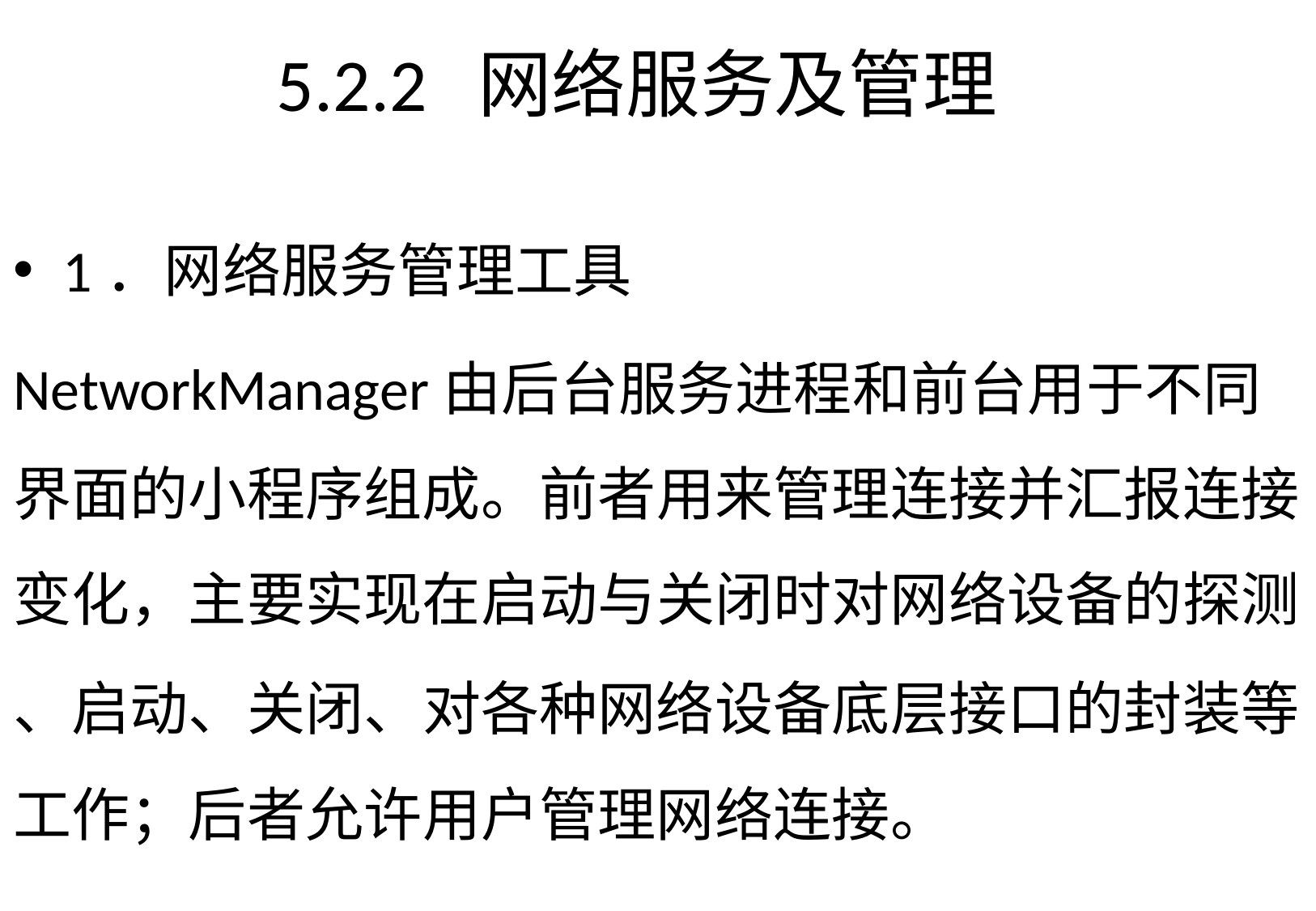

# 5.2.2	网络服务及管理
1．网络服务管理工具
NetworkManager由后台服务进程和前台用于不同 界面的小程序组成。前者用来管理连接并汇报连接 变化，主要实现在启动与关闭时对网络设备的探测
、启动、关闭、对各种网络设备底层接口的封装等 工作；后者允许用户管理网络连接。